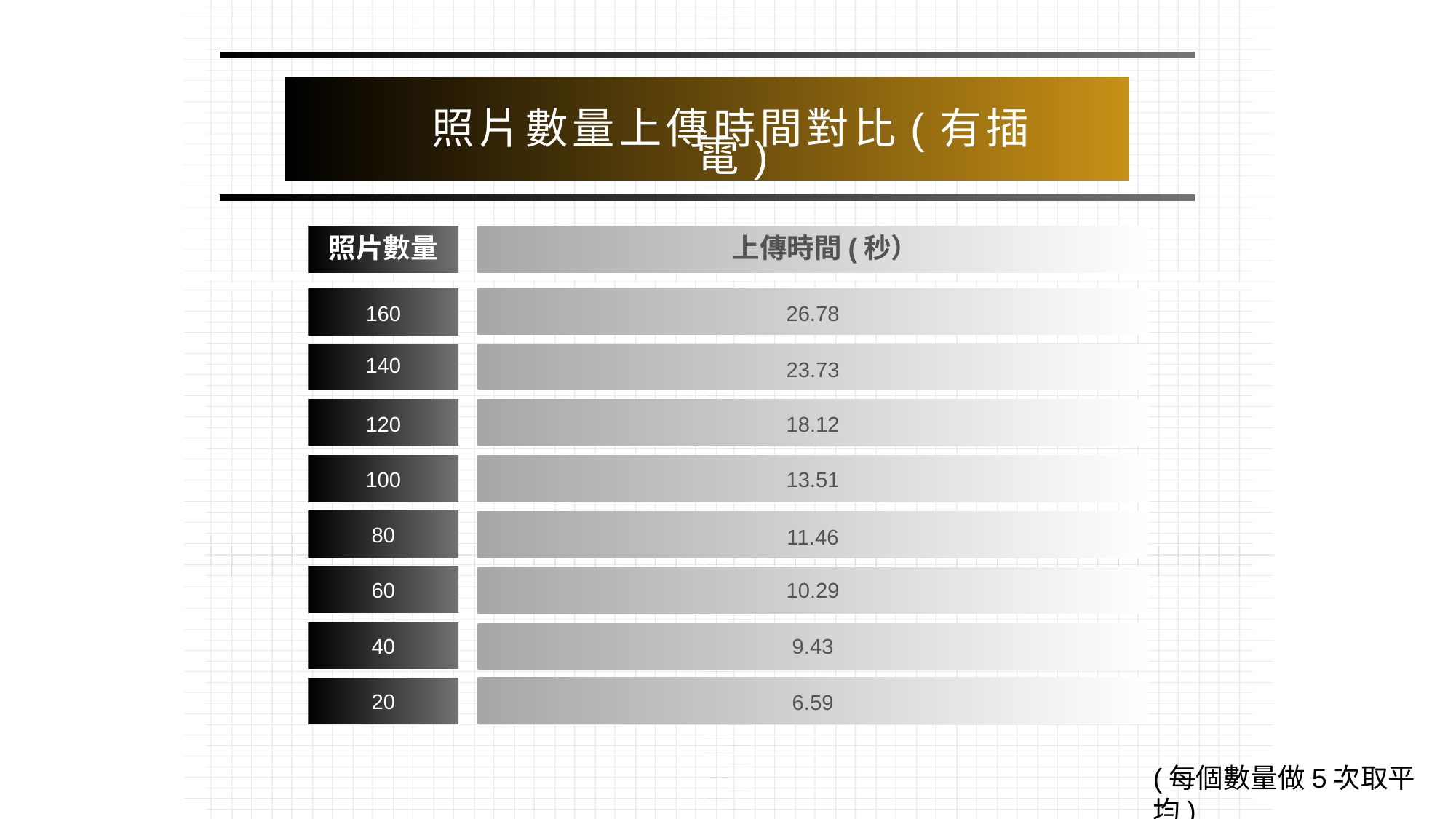

照片數量上傳時間對比(有插電)

照片數量
   上傳時間(秒）

160
26.78

140
23.73

120
18.12

100
13.51

80
11.46

60
10.29

40
9.43

20
6.59
(每個數量做5次取平均)